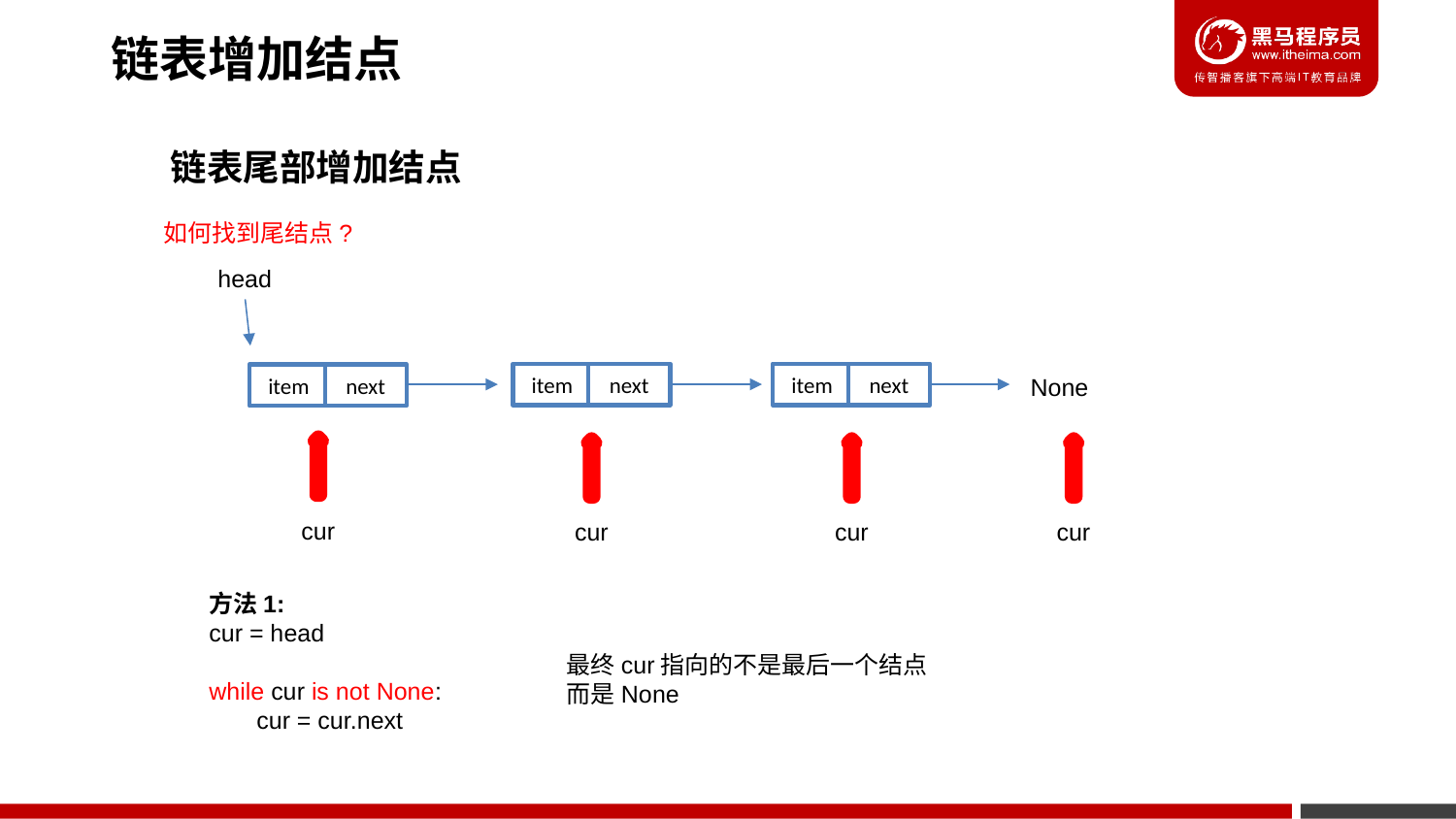

链表增加结点
链表尾部增加结点

如何找到尾结点?
head
next
next
item
item
next
item
None

cur
cur
cur
cur
方法1:
cur = head

while cur is not None:
       cur = cur.next

最终cur指向的不是最后一个结点
而是None